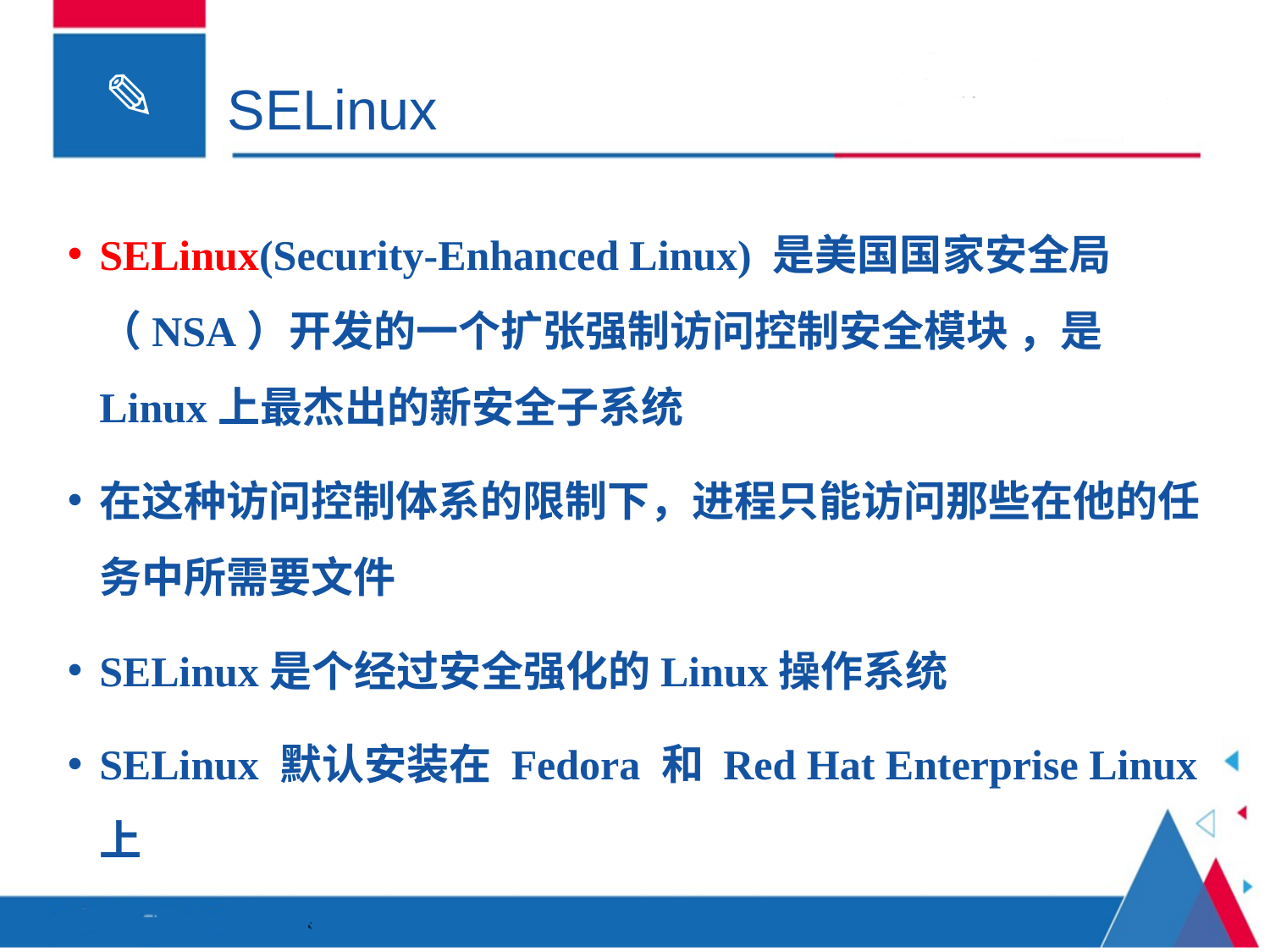

# SELinux
SELinux(Security-Enhanced Linux) 是美国国家安全局（NSA）开发的一个扩张强制访问控制安全模块 ，是 Linux上最杰出的新安全子系统
在这种访问控制体系的限制下，进程只能访问那些在他的任务中所需要文件
SELinux是个经过安全强化的Linux操作系统
SELinux 默认安装在 Fedora 和 Red Hat Enterprise Linux 上